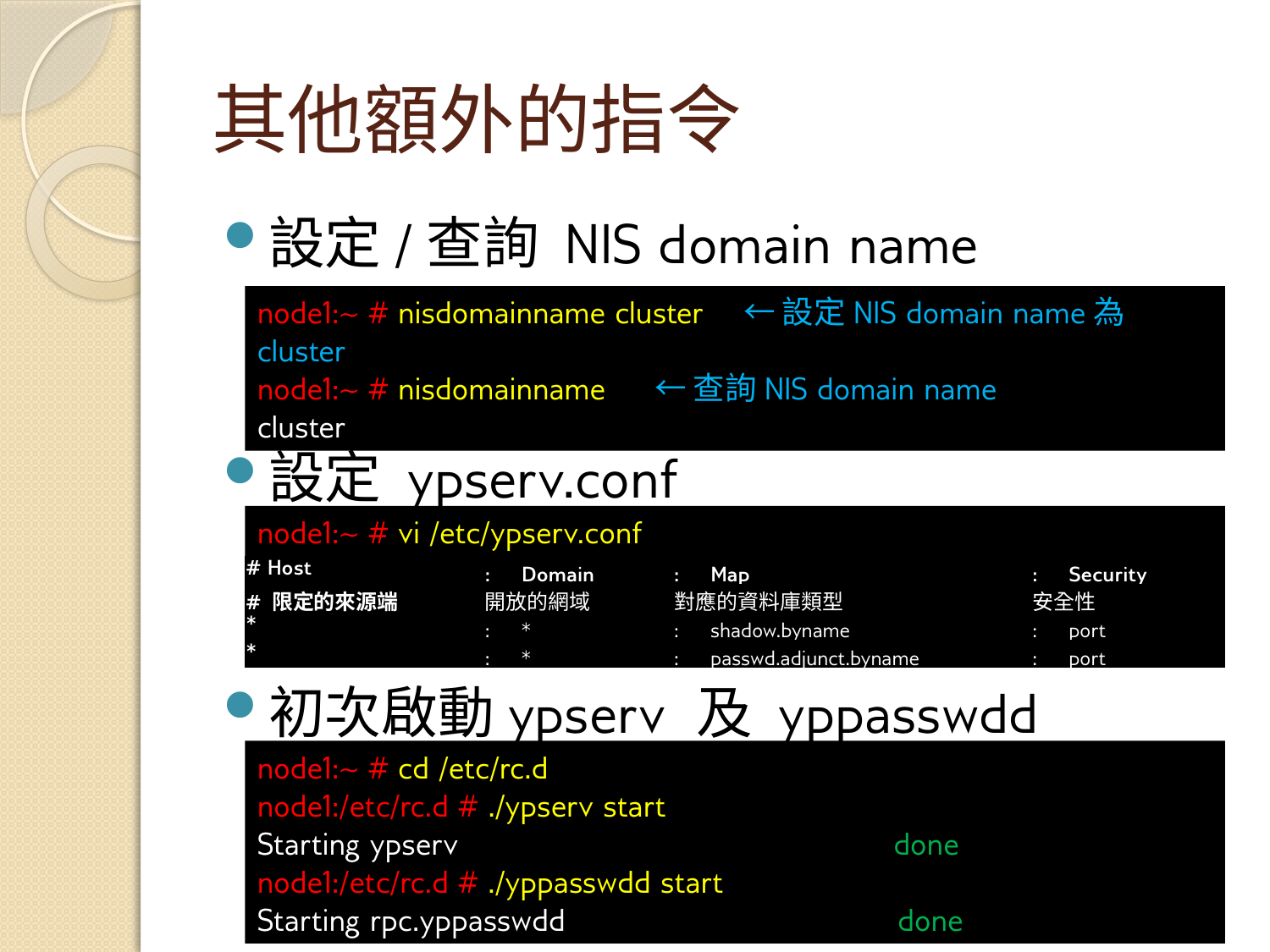

# 其他額外的指令
設定/查詢 NIS domain name

設定 ypserv.conf

初次啟動ypserv 及 yppasswdd
node1:~ # nisdomainname cluster　← 設定NIS domain name為cluster
node1:~ # nisdomainname 　← 查詢NIS domain name
cluster
node1:~ # vi /etc/ypserv.conf
| # Host | :　Domain | :　Map | :　Security |
| --- | --- | --- | --- |
| # 限定的來源端 | 開放的網域 | 對應的資料庫類型 | 安全性 |
| \* | :　\* | :　shadow.byname | :　port |
| \* | :　\* | :　passwd.adjunct.byname | :　port |
node1:~ # cd /etc/rc.d
node1:/etc/rc.d # ./ypserv start
Starting ypserv　　　　　　　　　　　　　 done
node1:/etc/rc.d # ./yppasswdd start
Starting rpc.yppasswdd 　　　　　 　 　 　　done